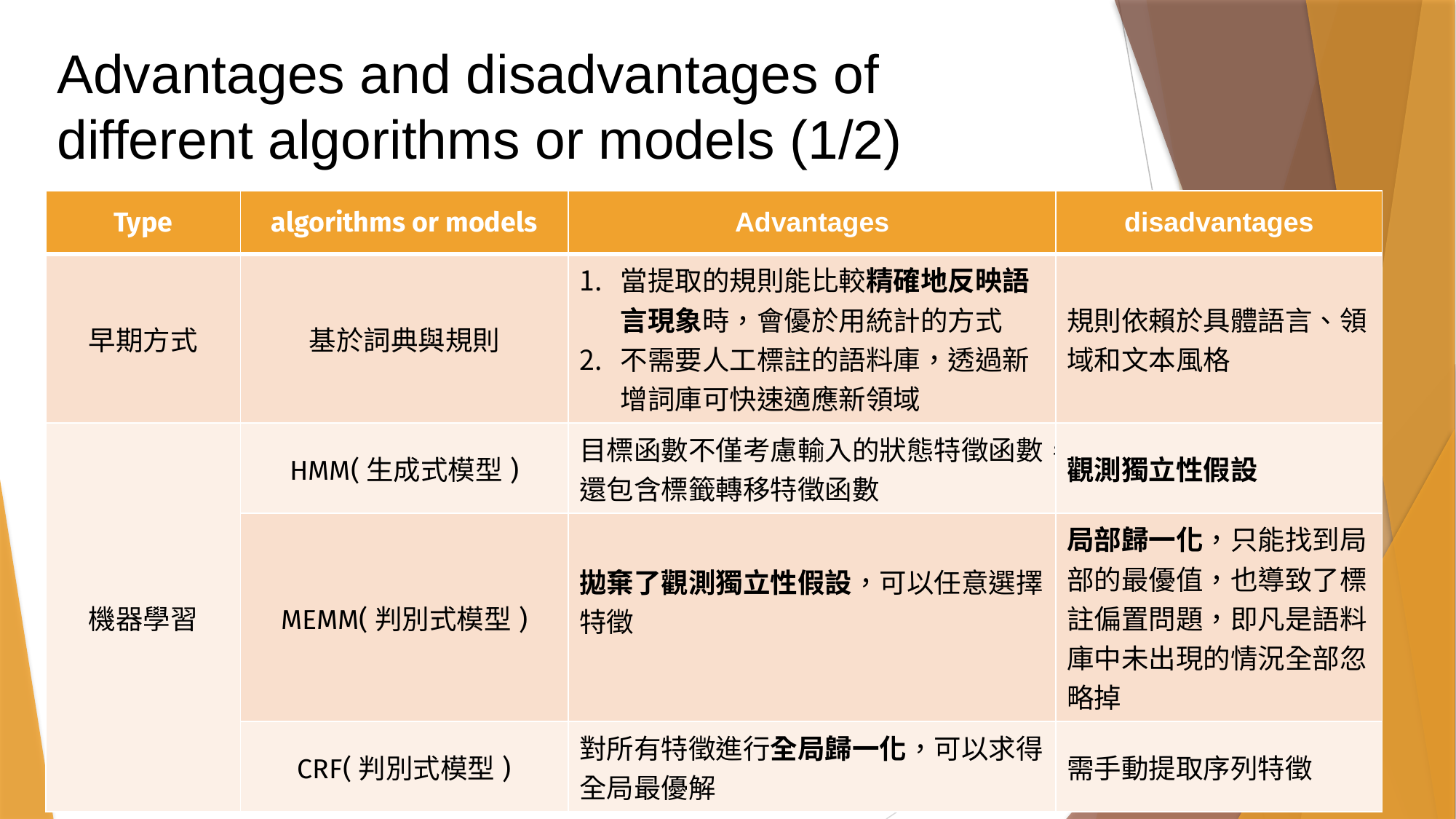

# Advantages and disadvantages of different algorithms or models (1/2)
| Type | algorithms or models | Advantages | disadvantages |
| --- | --- | --- | --- |
| 早期方式 | 基於詞典與規則 | 當提取的規則能比較精確地反映語言現象時，會優於用統計的方式 不需要人工標註的語料庫，透過新增詞庫可快速適應新領域 | 規則依賴於具體語言、領域和文本風格 |
| 機器學習 | HMM(生成式模型) | 目標函數不僅考慮輸入的狀態特徵函數，還包含標籤轉移特徵函數 | 觀測獨立性假設 |
|  | MEMM(判別式模型) | 拋棄了觀測獨立性假設，可以任意選擇特徵 | 局部歸一化，只能找到局部的最優值，也導致了標註偏置問題，即凡是語料庫中未出現的情況全部忽略掉 |
|  | CRF(判別式模型) | 對所有特徵進行全局歸一化，可以求得全局最優解 | 需手動提取序列特徵 |